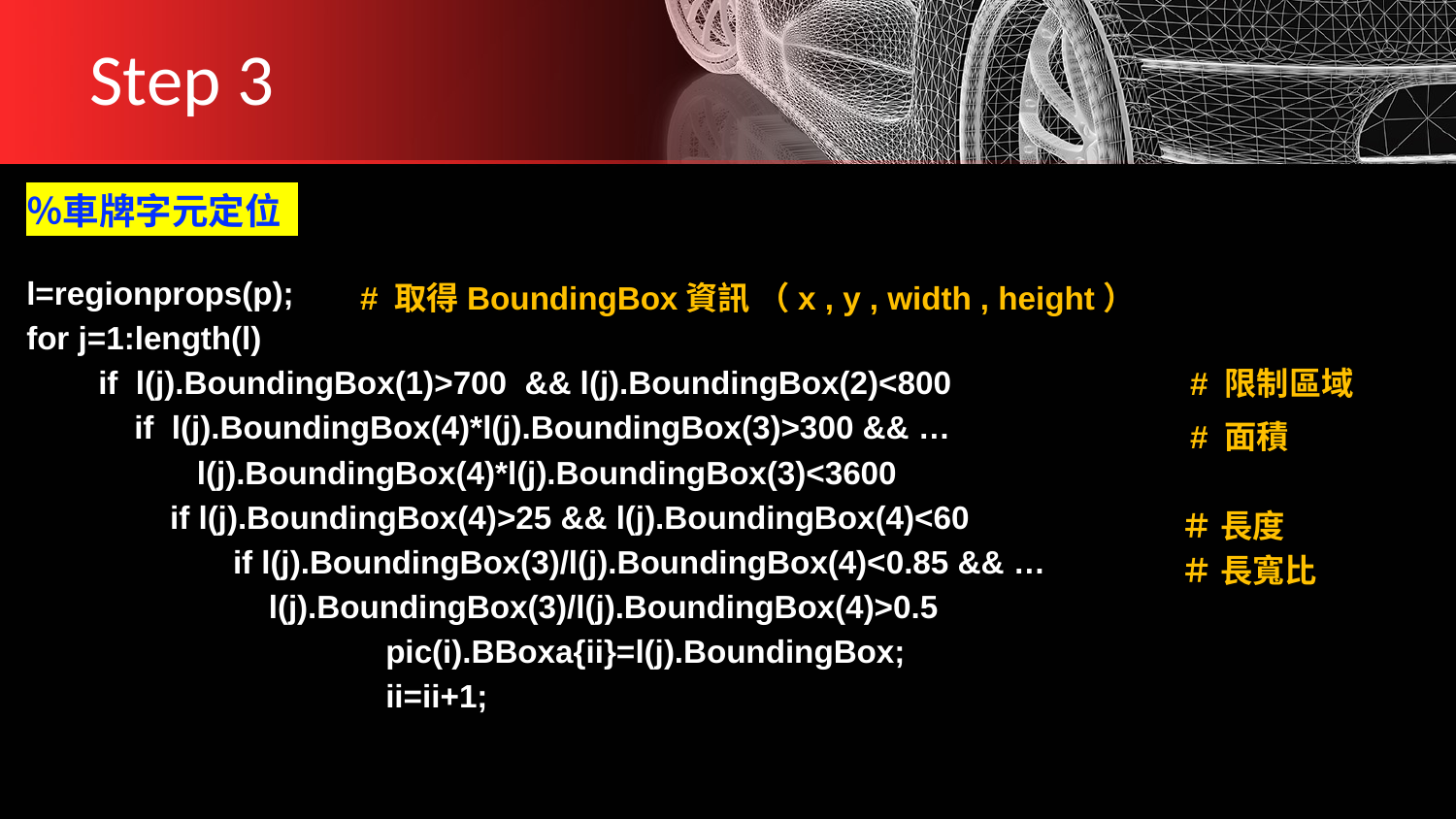

# Step 3
％車牌字元定位

l=regionprops(p);
for j=1:length(l)
        if  l(j).BoundingBox(1)>700  && l(j).BoundingBox(2)<800
            if  l(j).BoundingBox(4)*l(j).BoundingBox(3)>300 && …
                   l(j).BoundingBox(4)*l(j).BoundingBox(3)<3600
                if l(j).BoundingBox(4)>25 && l(j).BoundingBox(4)<60
                       if l(j).BoundingBox(3)/l(j).BoundingBox(4)<0.85 && …
                           l(j).BoundingBox(3)/l(j).BoundingBox(4)>0.5
                                        pic(i).BBoxa{ii}=l(j).BoundingBox;
                                        ii=ii+1;

# 取得BoundingBox資訊 （x , y , width , height）

 # 限制區域

 # 面積

＃ 長度
＃ 長寬比